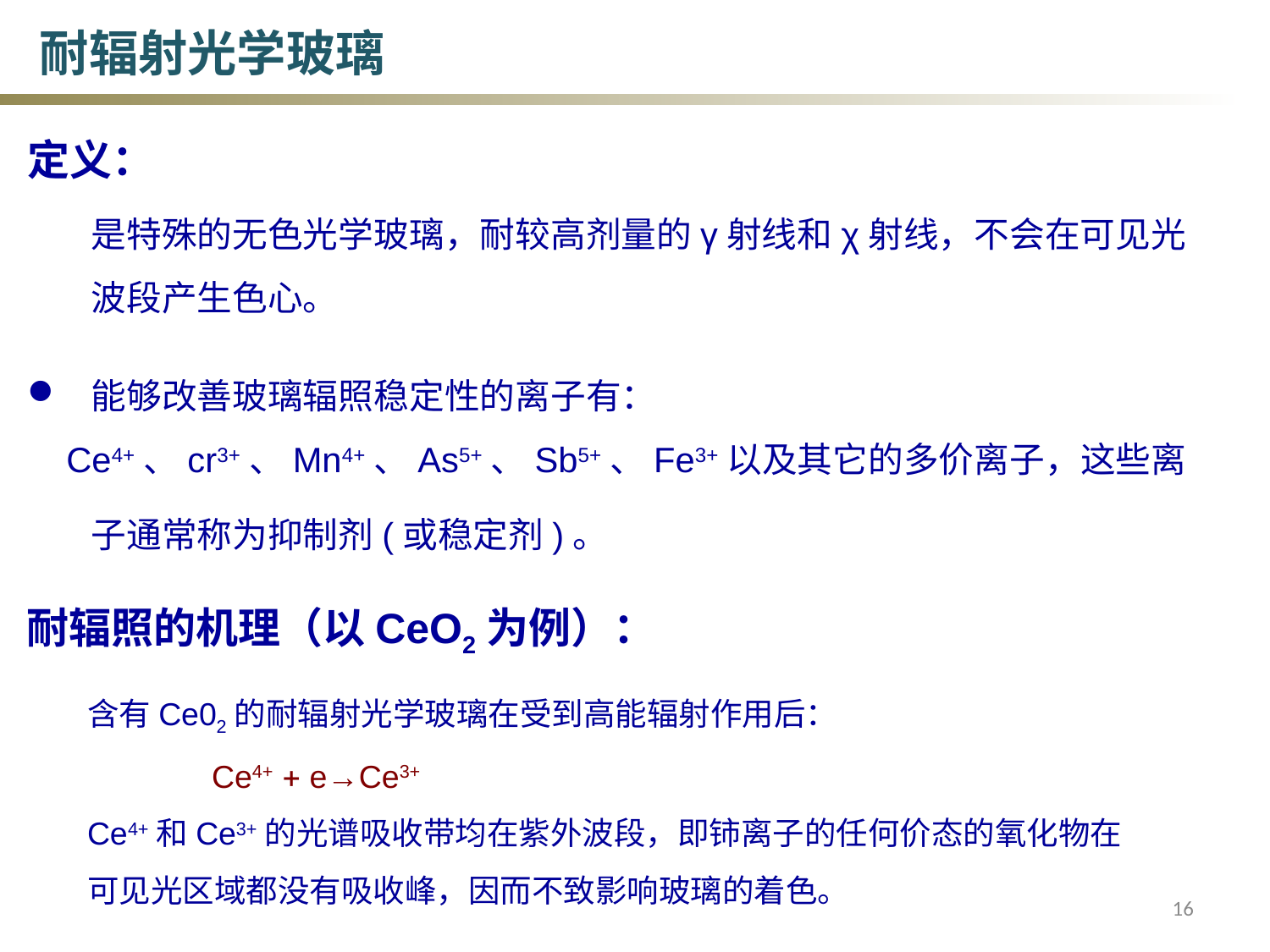

耐辐射光学玻璃

定义：
是特殊的无色光学玻璃，耐较高剂量的γ射线和χ射线，不会在可见光波段产生色心。
能够改善玻璃辐照稳定性的离子有：
    Ce4+、cr3+、Mn4+、As5+、Sb5+、Fe3+以及其它的多价离子，这些离子通常称为抑制剂(或稳定剂)。
耐辐照的机理（以CeO2为例）：
含有Ce02的耐辐射光学玻璃在受到高能辐射作用后：
              Ce4+ + e→Ce3+
Ce4+和Ce3+的光谱吸收带均在紫外波段，即铈离子的任何价态的氧化物在可见光区域都没有吸收峰，因而不致影响玻璃的着色。
16